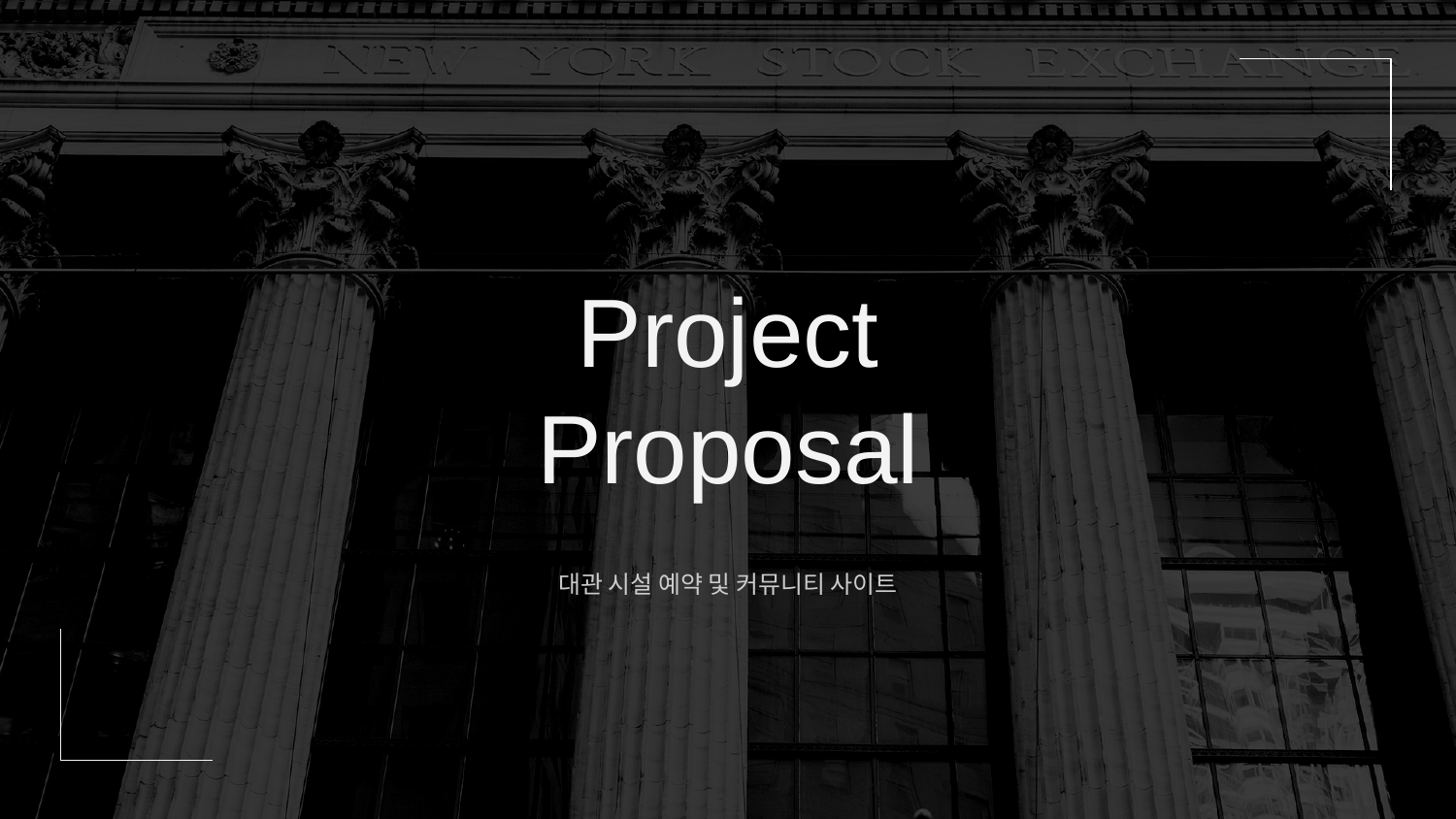

# Project Proposal
대관 시설 예약 및 커뮤니티 사이트